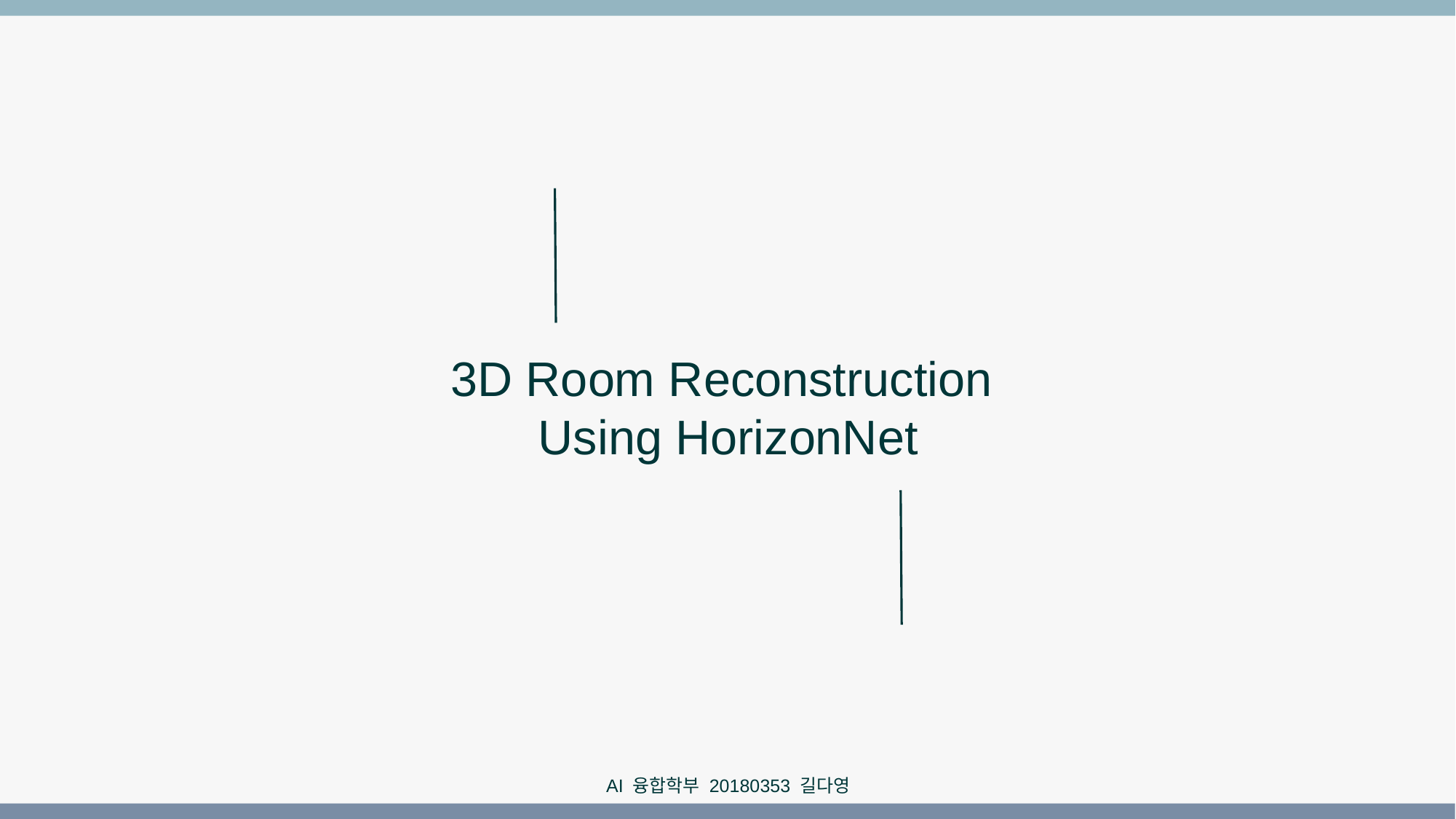

3D Room Reconstruction
Using HorizonNet
AI 융합학부 20180353 길다영